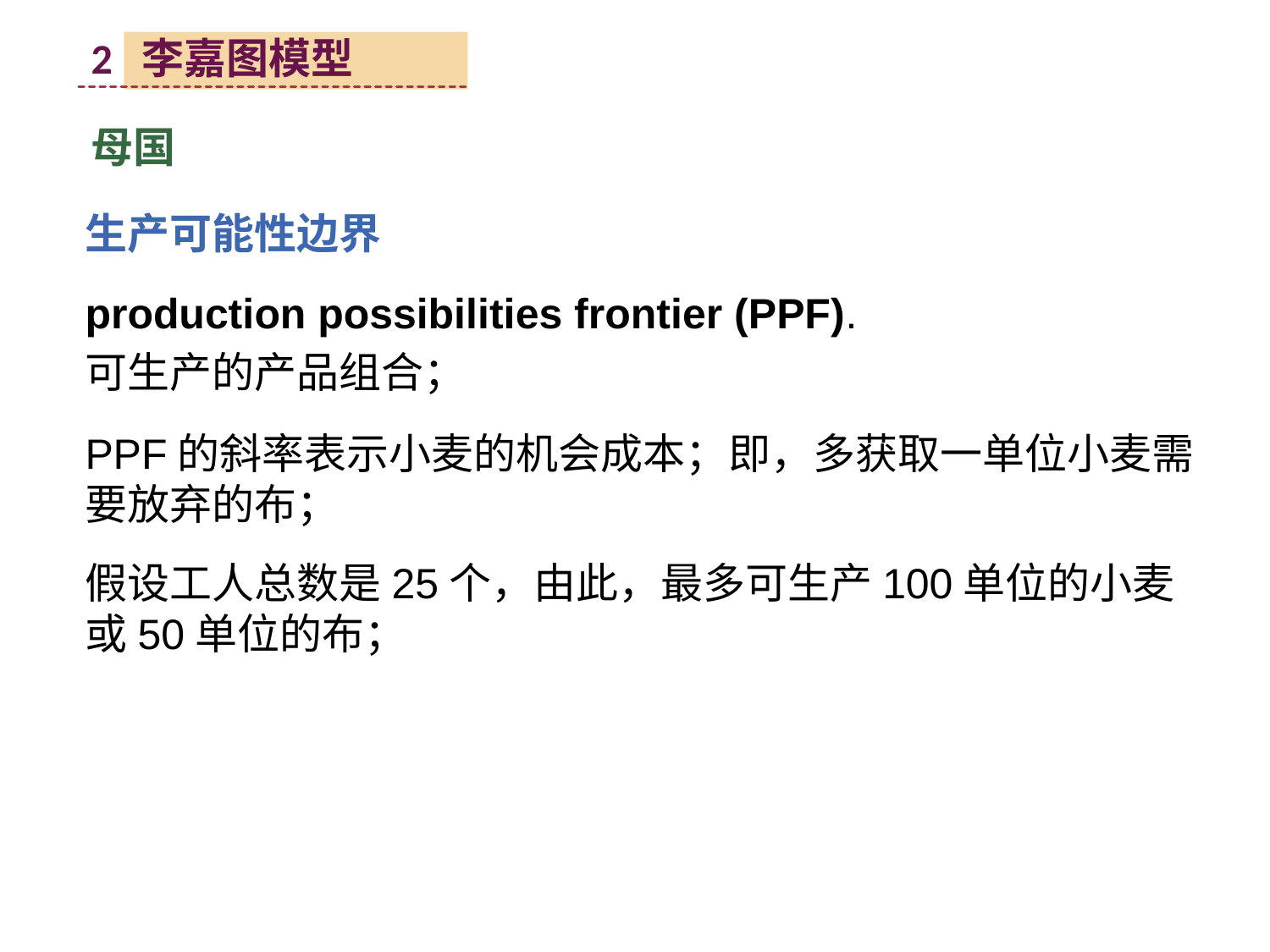

2  李嘉图模型

母国
生产可能性边界

production possibilities frontier (PPF).
可生产的产品组合；

PPF的斜率表示小麦的机会成本；即，多获取一单位小麦需要放弃的布；

假设工人总数是25个，由此，最多可生产100单位的小麦或50单位的布；